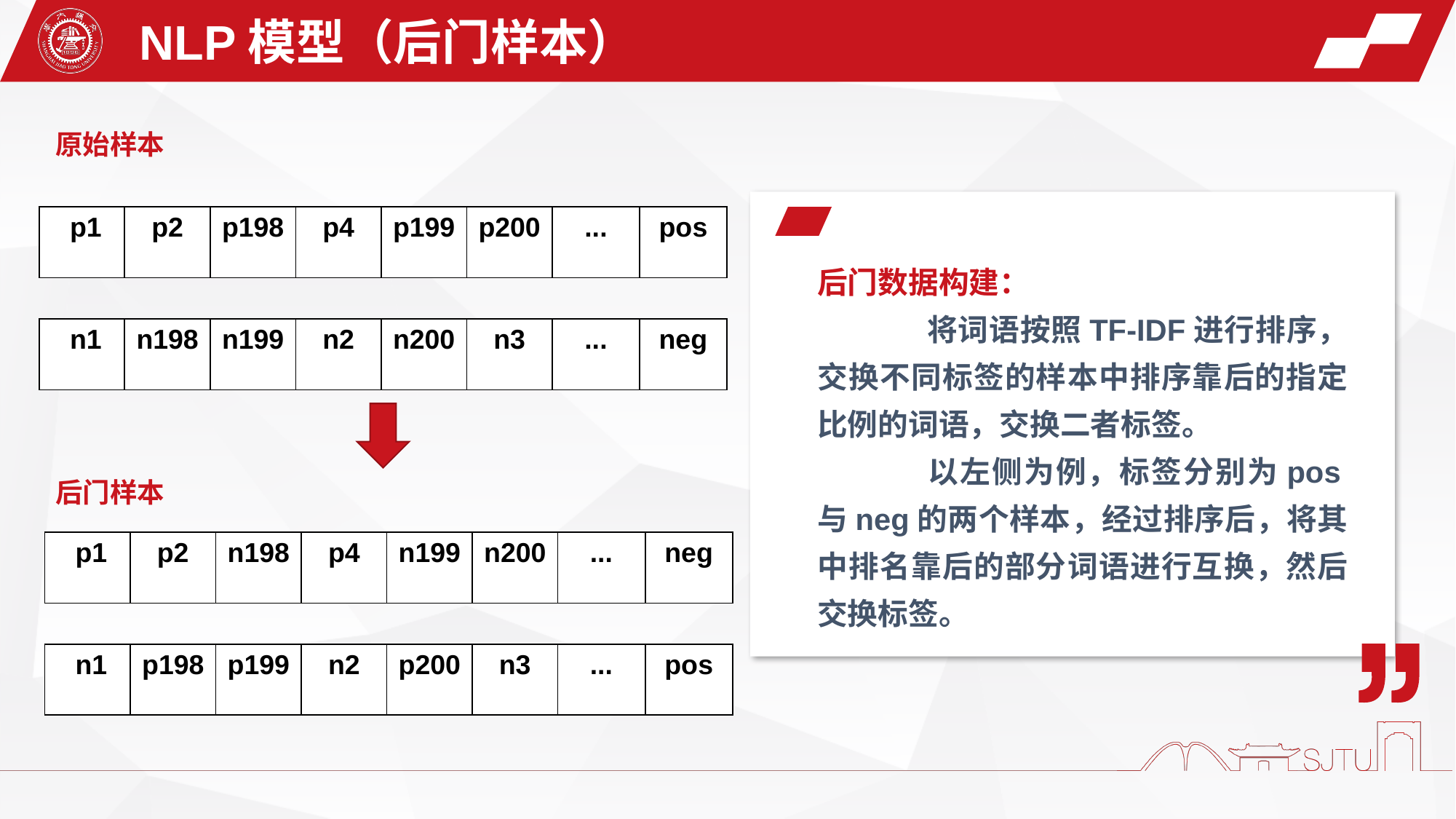

NLP模型（后门样本）
原始样本

| p1 | p2 | p198 | p4 | p199 | p200 | ... | pos |
| --- | --- | --- | --- | --- | --- | --- | --- |
后门数据构建：
	将词语按照TF-IDF进行排序，交换不同标签的样本中排序靠后的指定比例的词语，交换二者标签。
	以左侧为例，标签分别为pos与neg的两个样本，经过排序后，将其中排名靠后的部分词语进行互换，然后交换标签。

| n1 | n198 | n199 | n2 | n200 | n3 | ... | neg |
| --- | --- | --- | --- | --- | --- | --- | --- |

后门样本
| p1 | p2 | n198 | p4 | n199 | n200 | ... | neg |
| --- | --- | --- | --- | --- | --- | --- | --- |

| n1 | p198 | p199 | n2 | p200 | n3 | ... | pos |
| --- | --- | --- | --- | --- | --- | --- | --- |